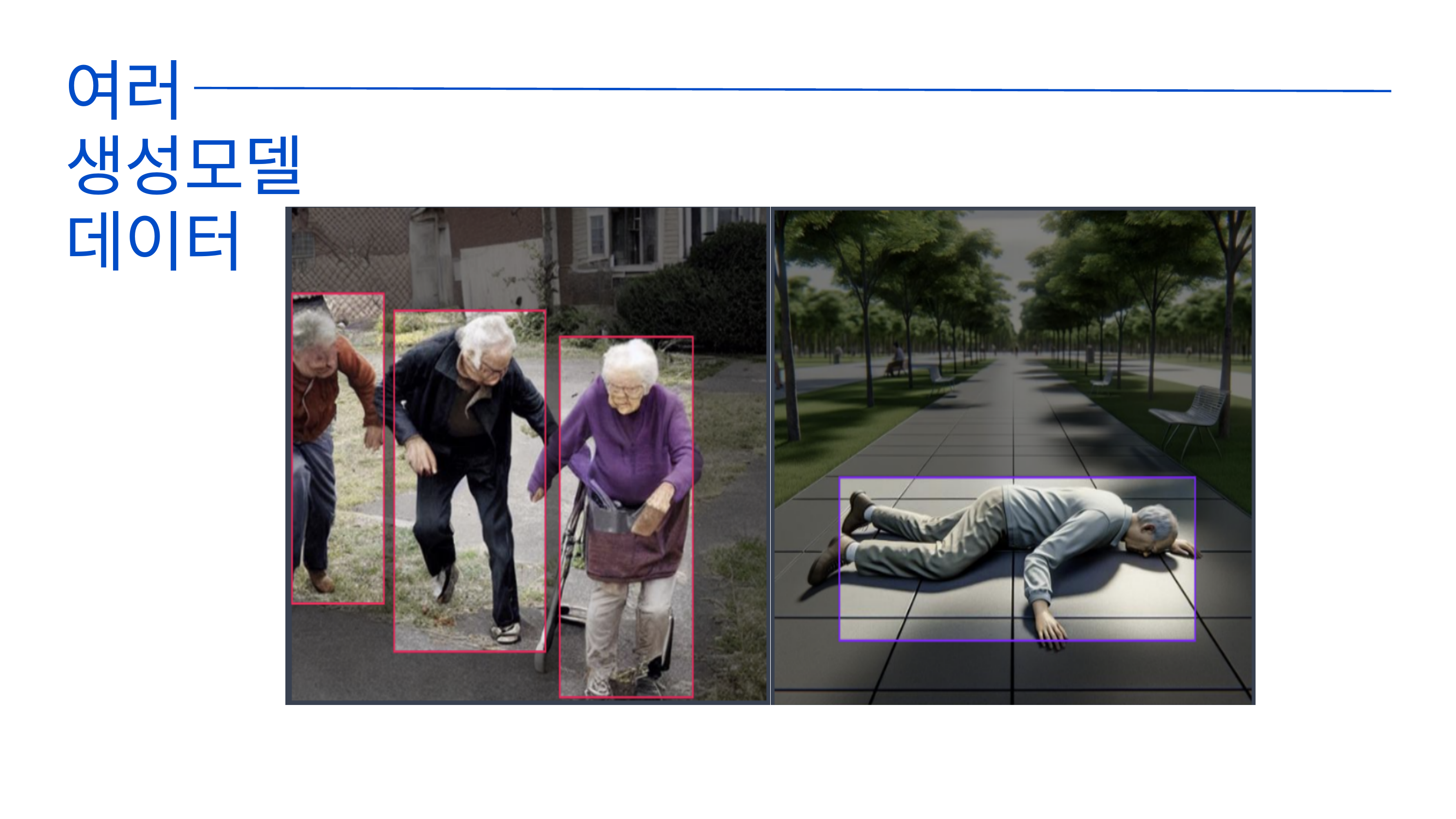

여러
생성모델
데이터

|  |  |
| --- | --- |